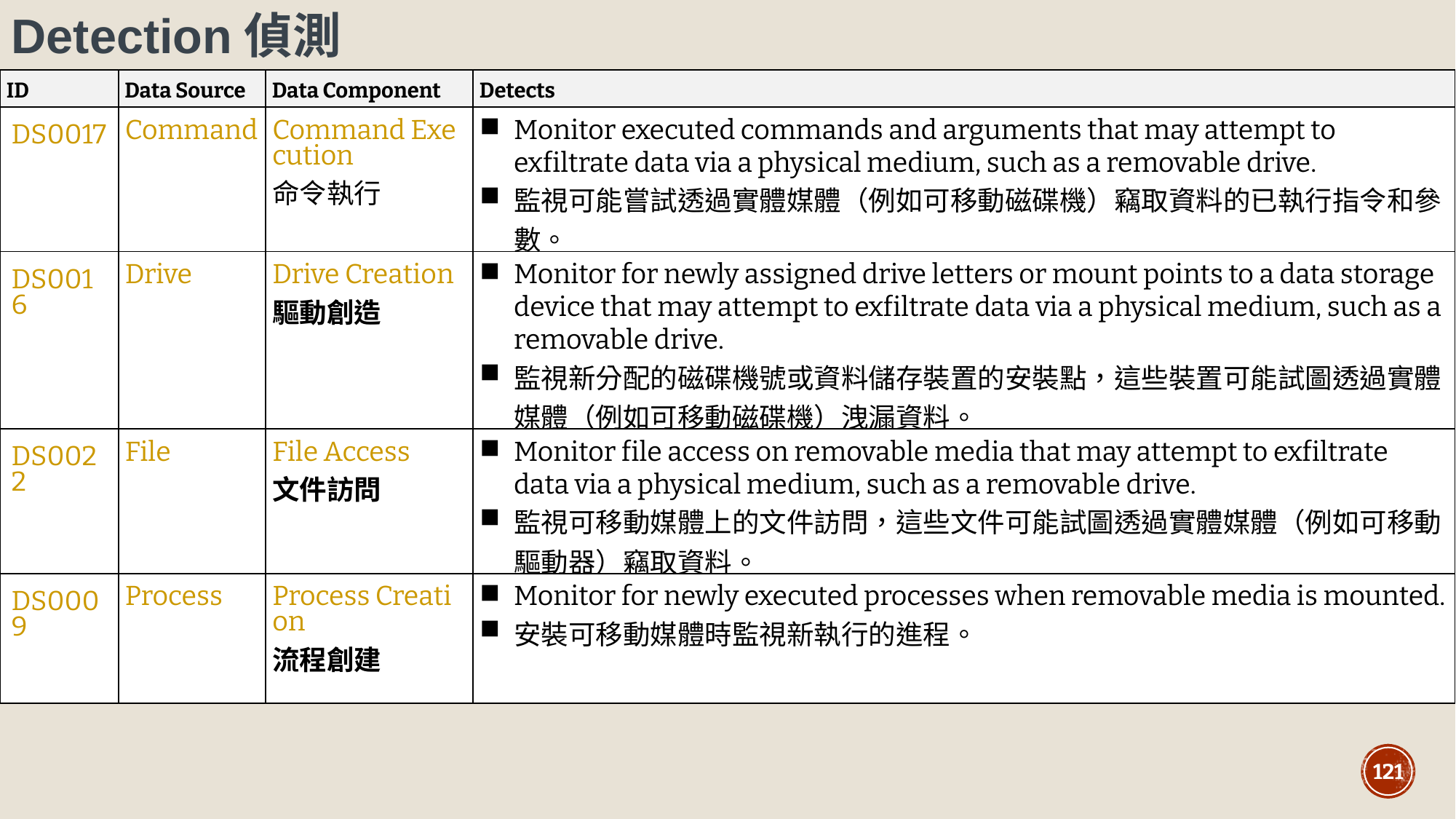

Detection偵測
| ID | Data Source | Data Component | Detects |
| --- | --- | --- | --- |
| DS0017 | Command | Command Execution 命令執行 | Monitor executed commands and arguments that may attempt to exfiltrate data via a physical medium, such as a removable drive. 監視可能嘗試透過實體媒體（例如可移動磁碟機）竊取資料的已執行指令和參數。 |
| DS0016 | Drive | Drive Creation 驅動創造 | Monitor for newly assigned drive letters or mount points to a data storage device that may attempt to exfiltrate data via a physical medium, such as a removable drive. 監視新分配的磁碟機號或資料儲存裝置的安裝點，這些裝置可能試圖透過實體媒體（例如可移動磁碟機）洩漏資料。 |
| DS0022 | File | File Access 文件訪問 | Monitor file access on removable media that may attempt to exfiltrate data via a physical medium, such as a removable drive. 監視可移動媒體上的文件訪問，這些文件可能試圖透過實體媒體（例如可移動驅動器）竊取資料。 |
| DS0009 | Process | Process Creation 流程創建 | Monitor for newly executed processes when removable media is mounted. 安裝可移動媒體時監視新執行的進程。 |
121